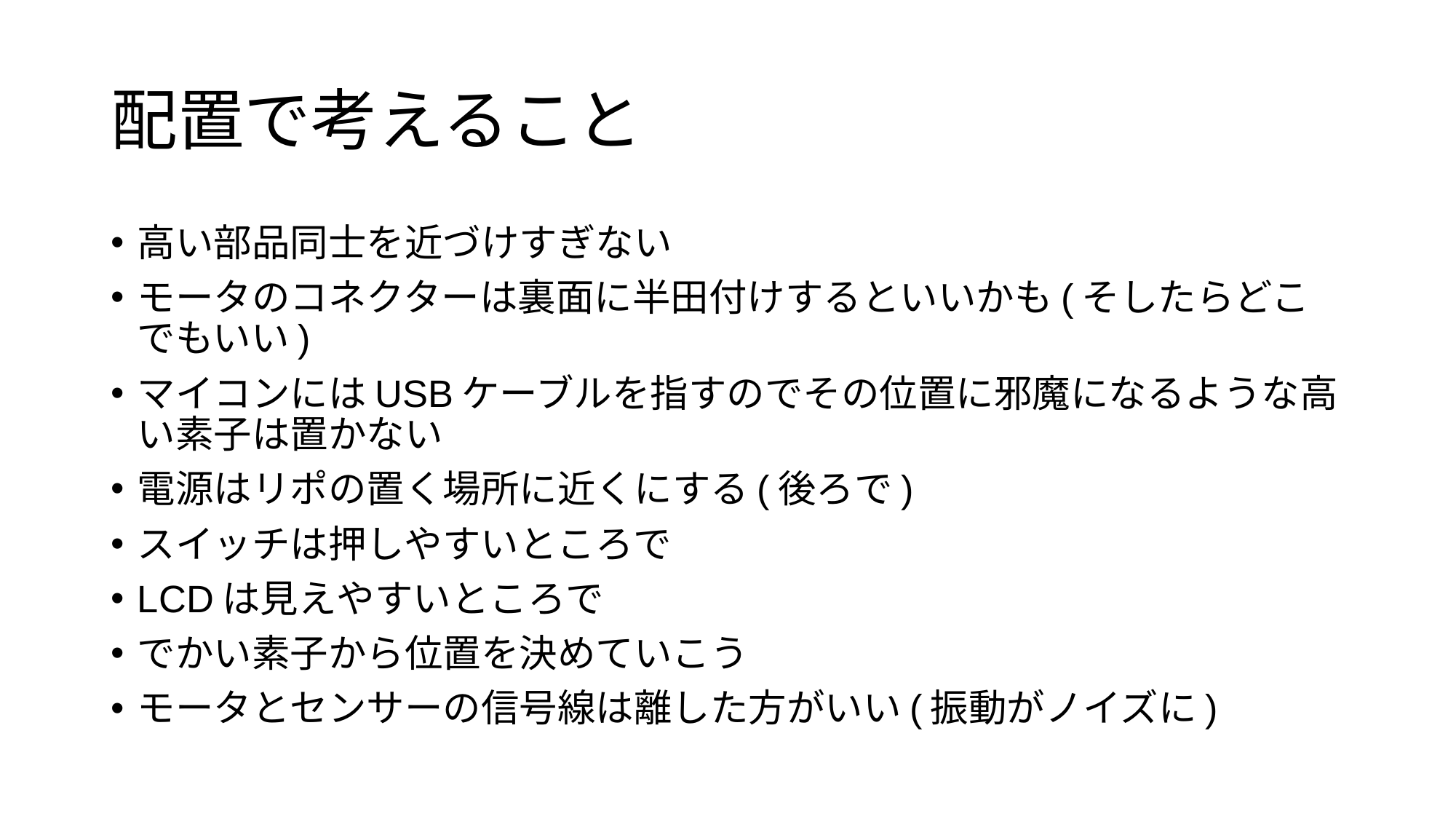

# 配置で考えること
高い部品同士を近づけすぎない
モータのコネクターは裏面に半田付けするといいかも(そしたらどこでもいい)
マイコンにはUSBケーブルを指すのでその位置に邪魔になるような高い素子は置かない
電源はリポの置く場所に近くにする(後ろで)
スイッチは押しやすいところで
LCDは見えやすいところで
でかい素子から位置を決めていこう
モータとセンサーの信号線は離した方がいい(振動がノイズに)